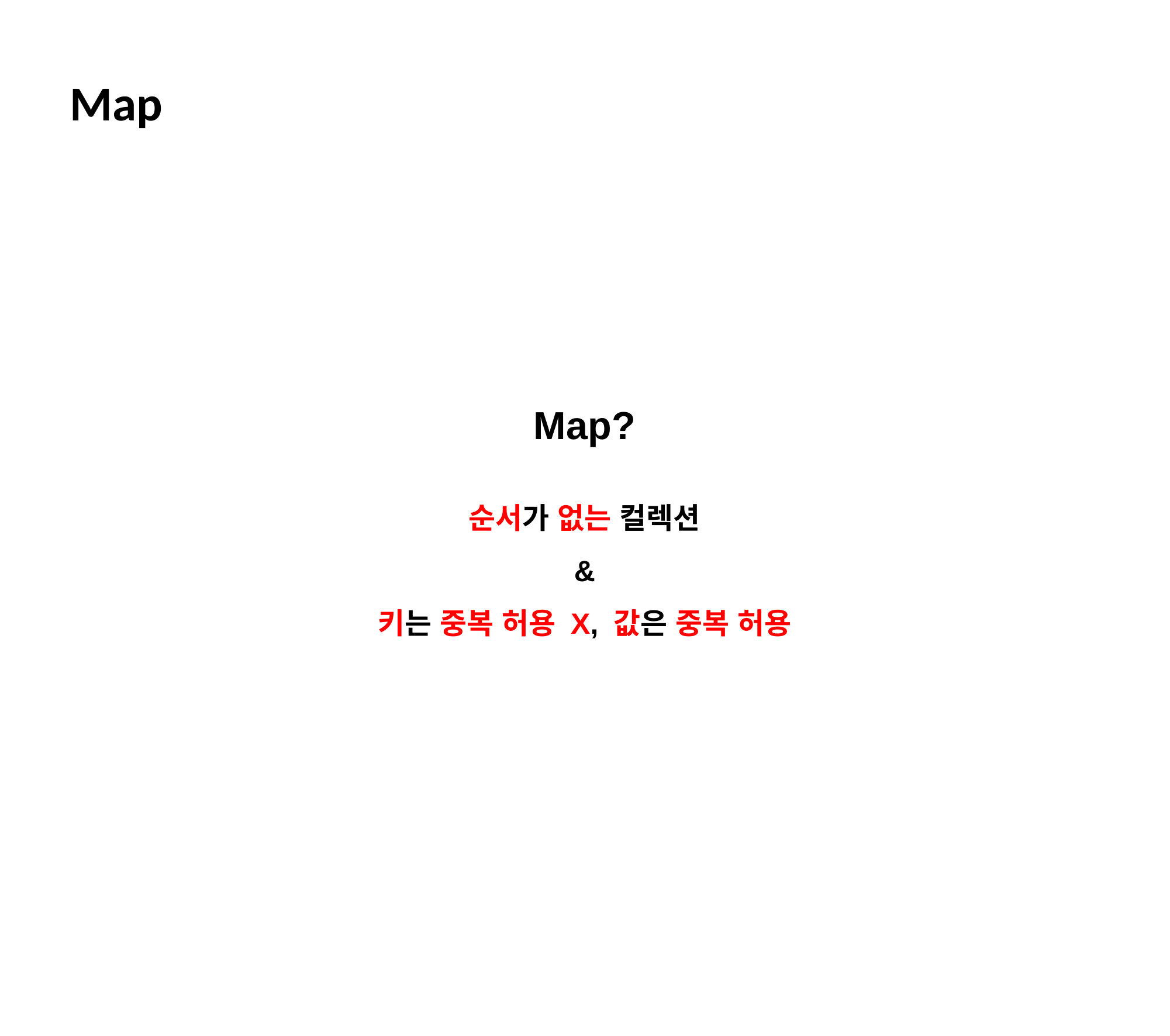

Map
Map?

순서가 없는 컬렉션
&
키는 중복 허용 X, 값은 중복 허용